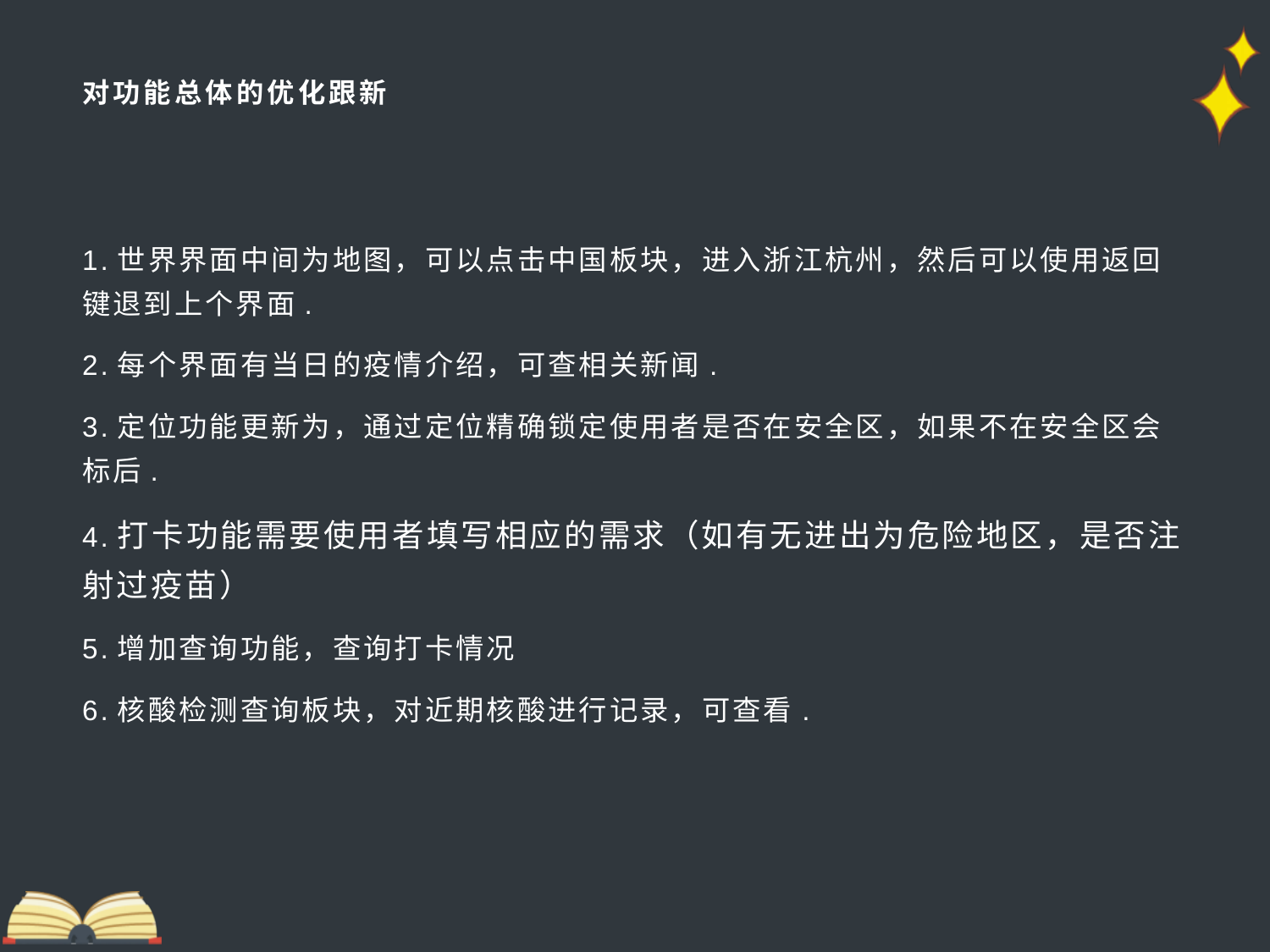

# 对功能总体的优化跟新
1.世界界面中间为地图，可以点击中国板块，进入浙江杭州，然后可以使用返回键退到上个界面.
2.每个界面有当日的疫情介绍，可查相关新闻.
3.定位功能更新为，通过定位精确锁定使用者是否在安全区，如果不在安全区会标后.
4.打卡功能需要使用者填写相应的需求（如有无进出为危险地区，是否注射过疫苗）
5.增加查询功能，查询打卡情况
6.核酸检测查询板块，对近期核酸进行记录，可查看.